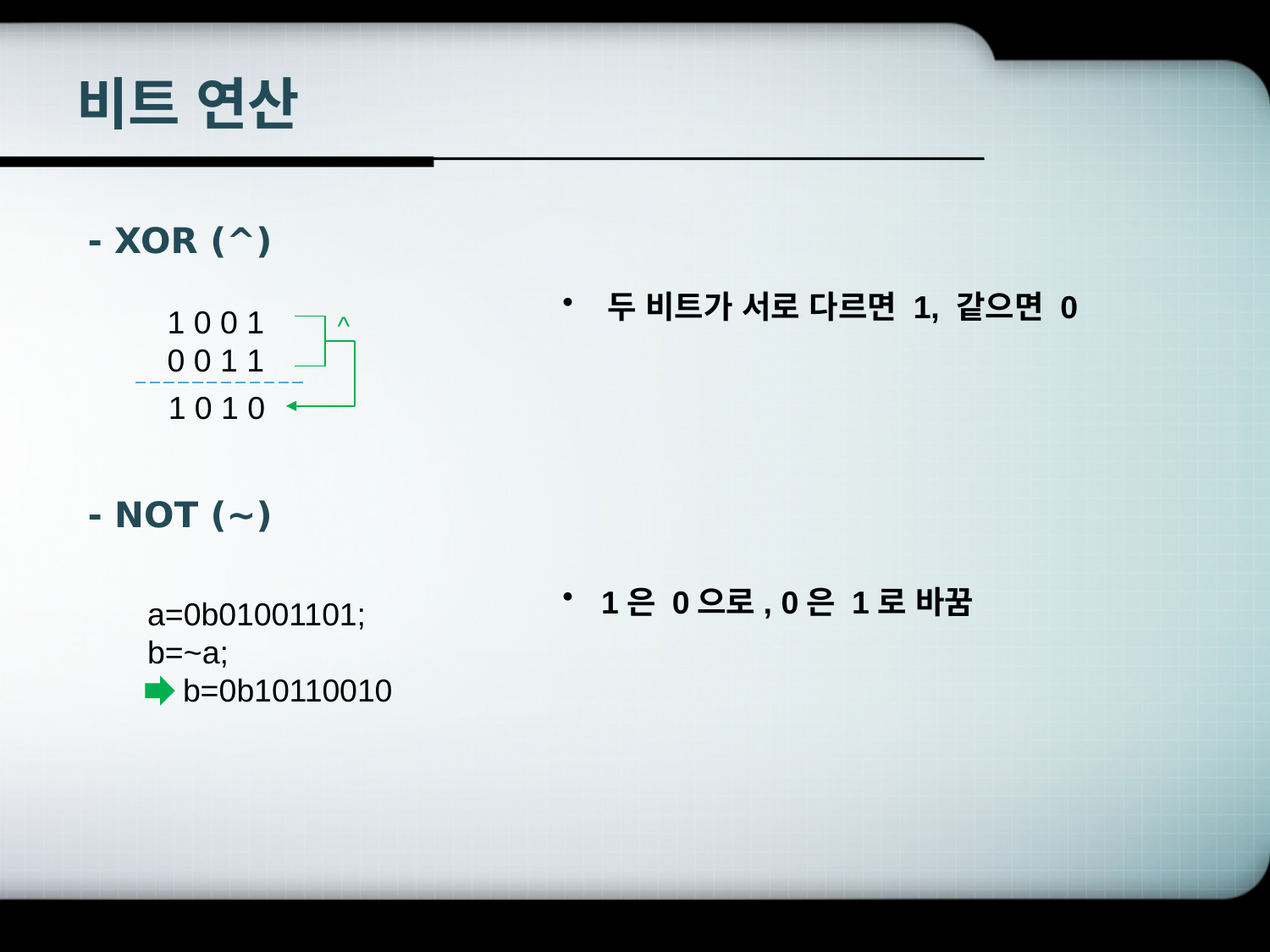

# 비트 연산
- XOR (^)

 두 비트가 서로 다르면 1, 같으면 0
1 0 0 1
0 0 1 1

^
1 0 1 0

- NOT (~)

 1은 0으로, 0은 1로 바꿈
a=0b01001101;
b=~a;
    b=0b10110010